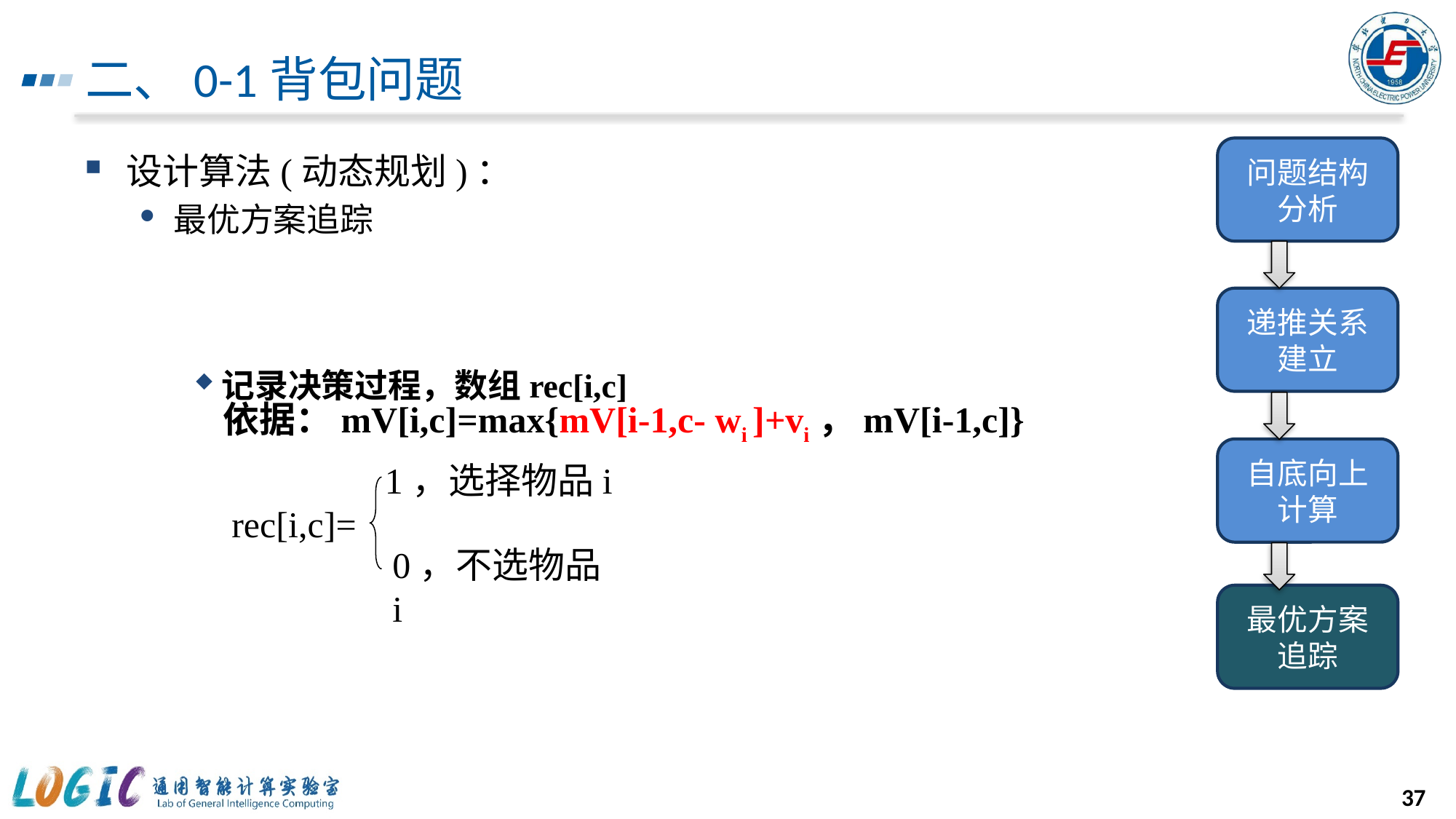

# 二、0-1背包问题
问题结构分析
设计算法(动态规划)：
最优方案追踪

记录决策过程，数组rec[i,c]

递推关系建立
依据：mV[i,c]=max{mV[i-1,c- wi ]+vi，mV[i-1,c]}

自底向上计算
1，选择物品i

rec[i,c]=
0，不选物品i

最优方案追踪
37